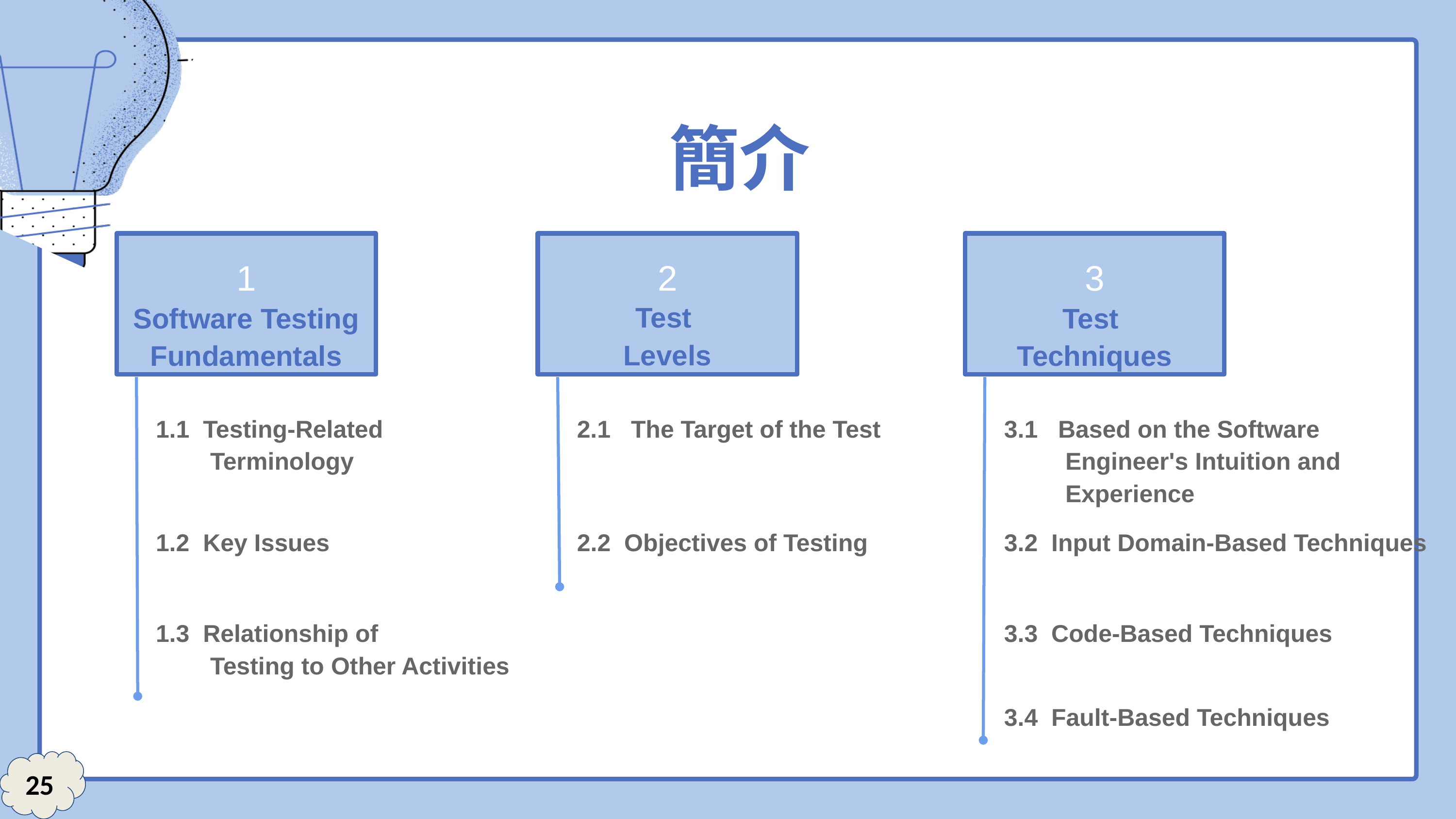

簡介

1
Software Testing Fundamentals
1.1  Testing-Related
        Terminology
1.2  Key Issues
1.3  Relationship of
        Testing to Other Activities

2
Test
Levels
2.1   The Target of the Test
2.2  Objectives of Testing

3
Test
Techniques
3.1   Based on the Software
         Engineer's Intuition and
         Experience
3.2  Input Domain-Based Techniques
3.3  Code-Based Techniques
3.4  Fault-Based Techniques
25